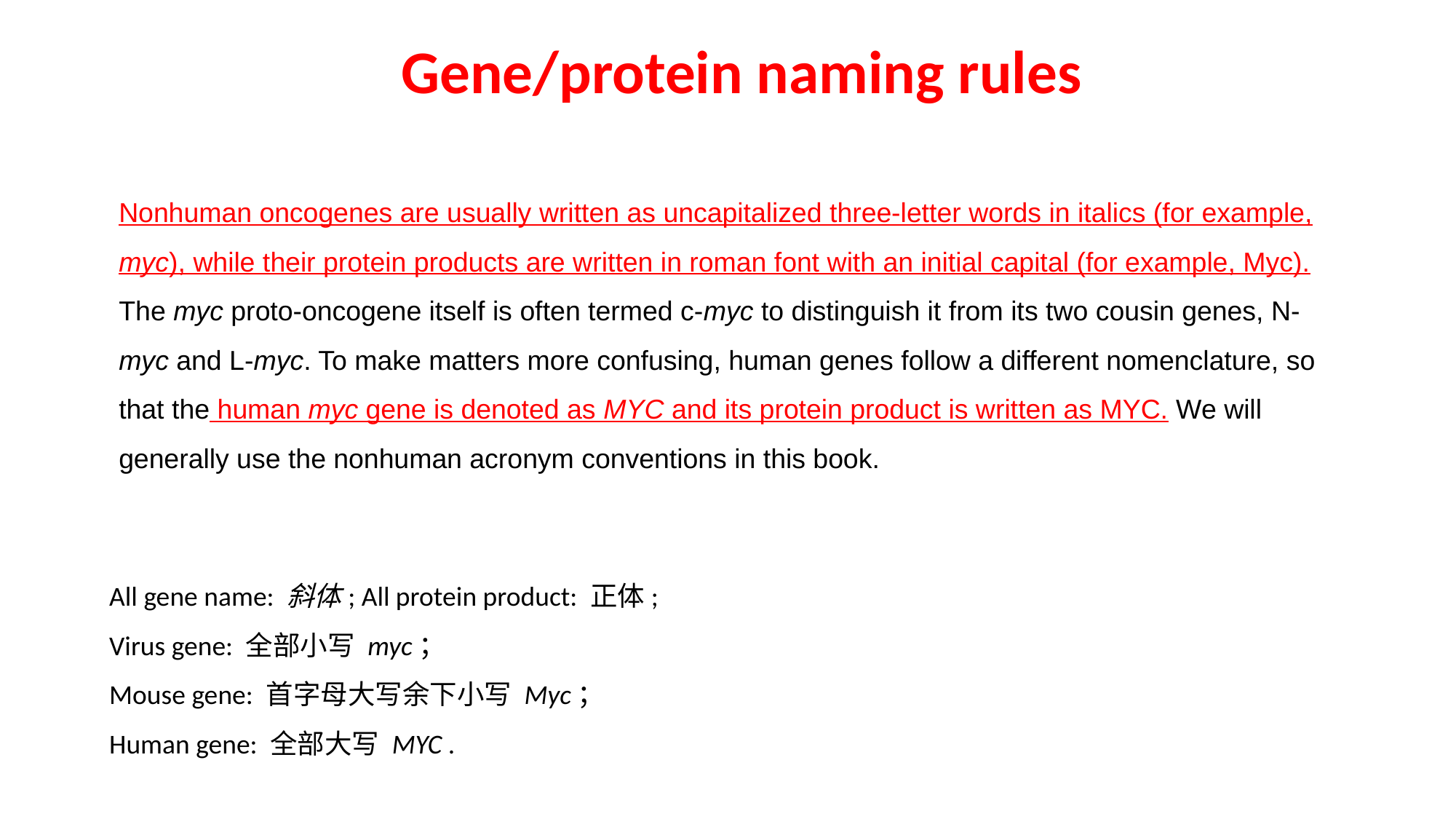

Gene/protein naming rules
Nonhuman oncogenes are usually written as uncapitalized three-letter words in italics (for example, myc), while their protein products are written in roman font with an initial capital (for example, Myc). The myc proto-oncogene itself is often termed c-myc to distinguish it from its two cousin genes, N-myc and L-myc. To make matters more confusing, human genes follow a different nomenclature, so that the human myc gene is denoted as MYC and its protein product is written as MYC. We will generally use the nonhuman acronym conventions in this book.
All gene name: 斜体; All protein product: 正体;
Virus gene: 全部小写 myc；
Mouse gene: 首字母大写余下小写 Myc；
Human gene: 全部大写 MYC .